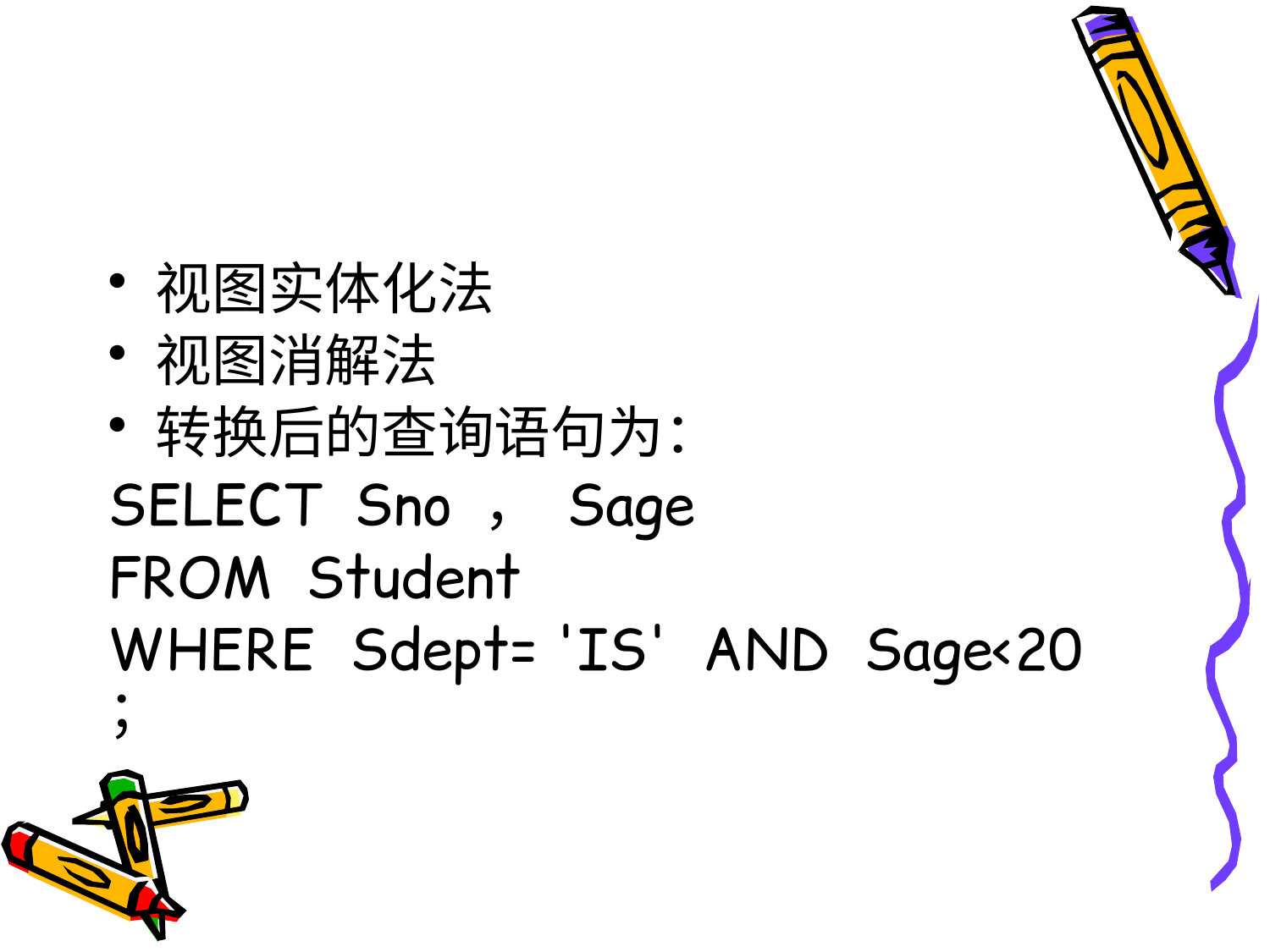

#
视图实体化法
视图消解法
转换后的查询语句为：
SELECT  Sno ， Sage
FROM  Student
WHERE  Sdept= 'IS'  AND  Sage<20 ；